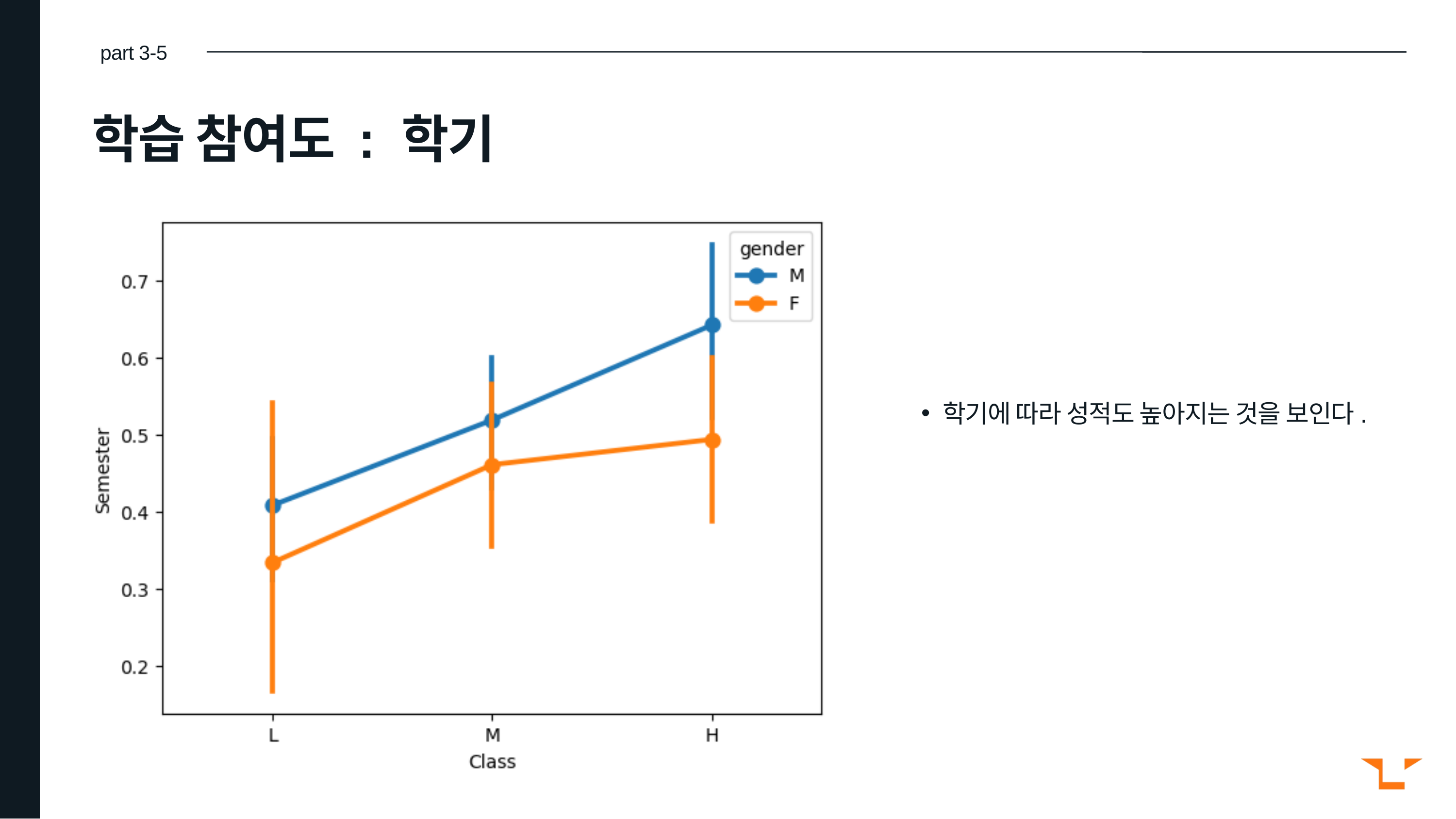

part 3-5

학습 참여도 : 학기

학기에 따라 성적도 높아지는 것을 보인다.